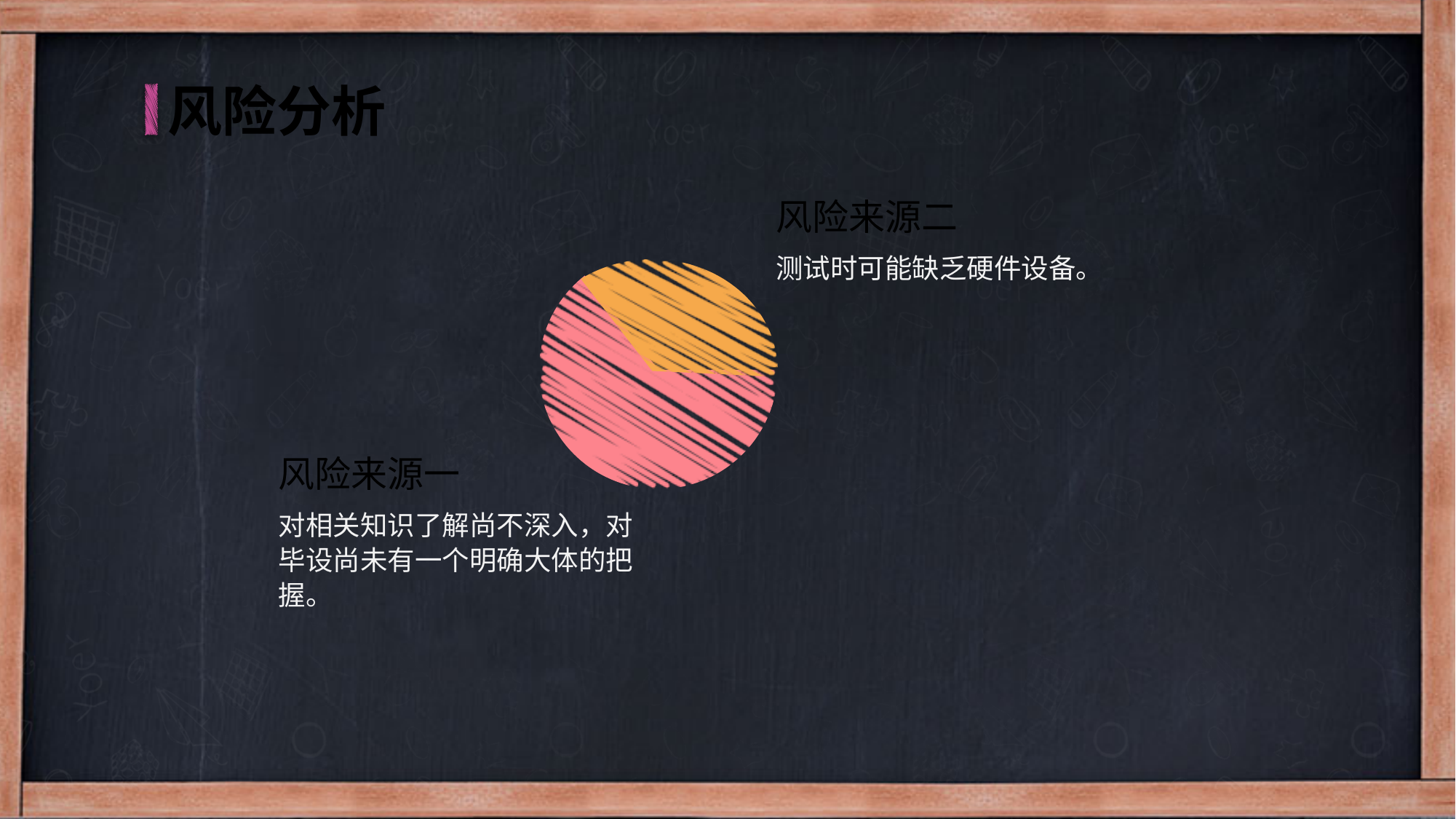

风险分析

风险来源二
测试时可能缺乏硬件设备。

风险来源一
对相关知识了解尚不深入，对毕设尚未有一个明确大体的把握。